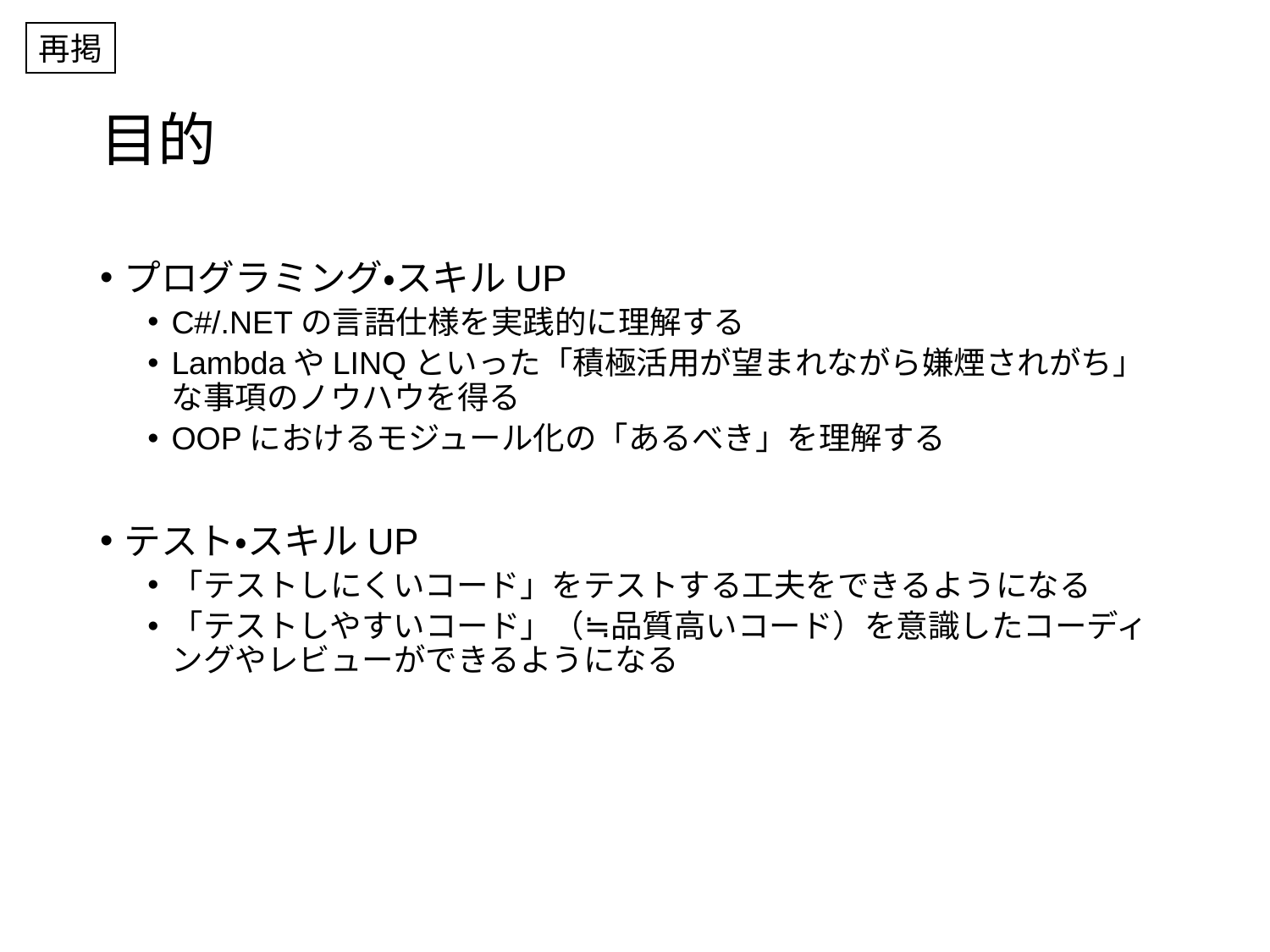

再掲
# 目的
プログラミング・スキルUP
C#/.NETの言語仕様を実践的に理解する
LambdaやLINQといった「積極活用が望まれながら嫌煙されがち」な事項のノウハウを得る
OOPにおけるモジュール化の「あるべき」を理解する

テスト・スキルUP
「テストしにくいコード」をテストする工夫をできるようになる
「テストしやすいコード」（≒品質高いコード）を意識したコーディングやレビューができるようになる